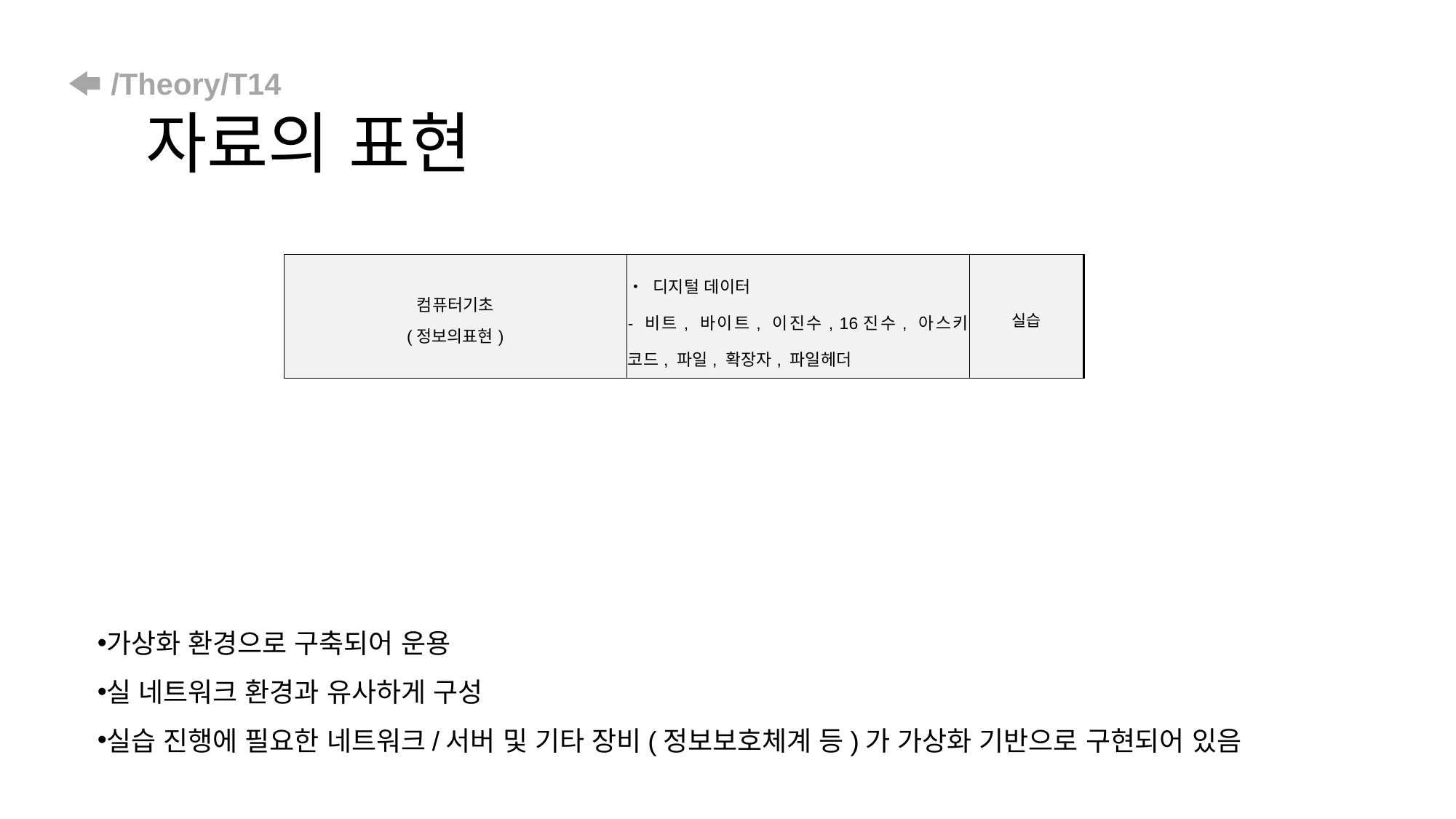

# /Theory/T14 자료의 표현

| 컴퓨터기초 (정보의표현) | • 디지털 데이터 - 비트, 바이트, 이진수, 16진수, 아스키 코드, 파일, 확장자, 파일헤더 | 실습 |
| --- | --- | --- |
가상화 환경으로 구축되어 운용
실 네트워크 환경과 유사하게 구성
실습 진행에 필요한 네트워크/서버 및 기타 장비(정보보호체계 등)가 가상화 기반으로 구현되어 있음